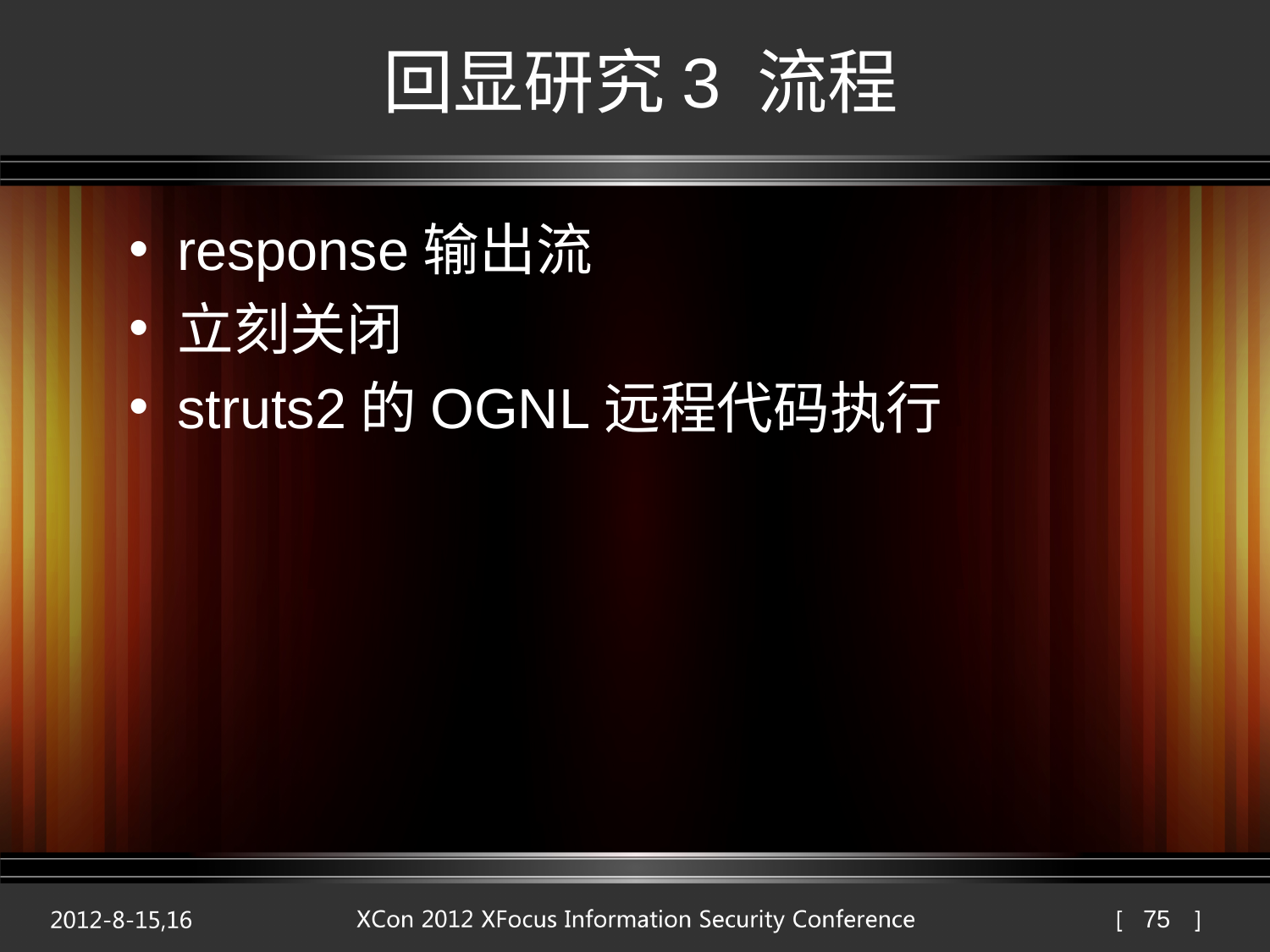

# 回显研究3 流程
response输出流
立刻关闭
struts2的OGNL远程代码执行
75